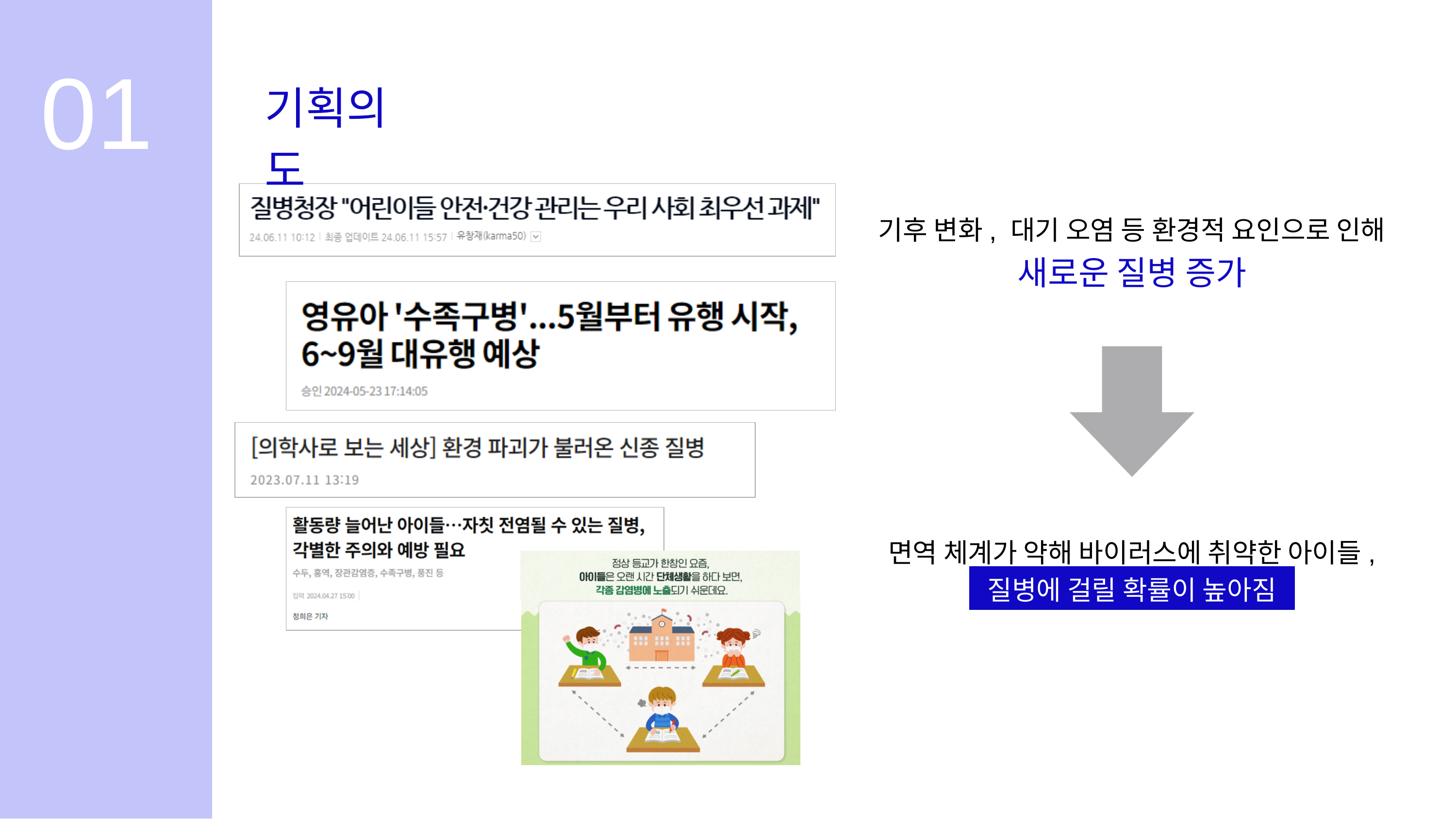

01
기획의도

기후 변화, 대기 오염 등 환경적 요인으로 인해
새로운 질병 증가

면역 체계가 약해 바이러스에 취약한 아이들,
질병에 걸릴 확률이 높아짐